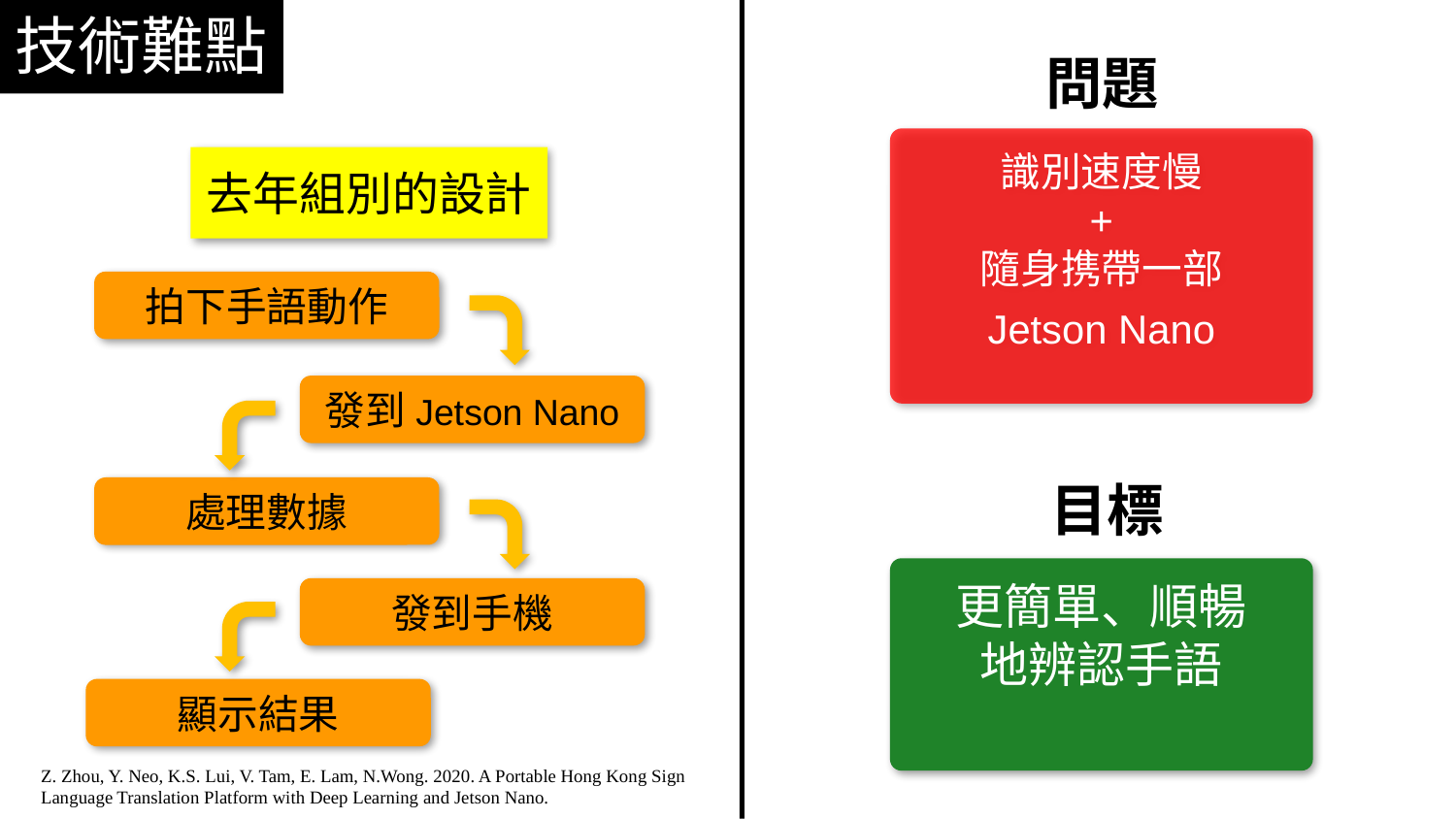

技術難點

問題
識別速度慢
+
隨身携帶一部
Jetson Nano
去年組別的設計
拍下手語動作

發到Jetson Nano

目標
處理數據

更簡單、順暢
地辨認手語
發到手機

顯示結果
Z. Zhou, Y. Neo, K.S. Lui, V. Tam, E. Lam, N.Wong. 2020. A Portable Hong Kong Sign Language Translation Platform with Deep Learning and Jetson Nano.